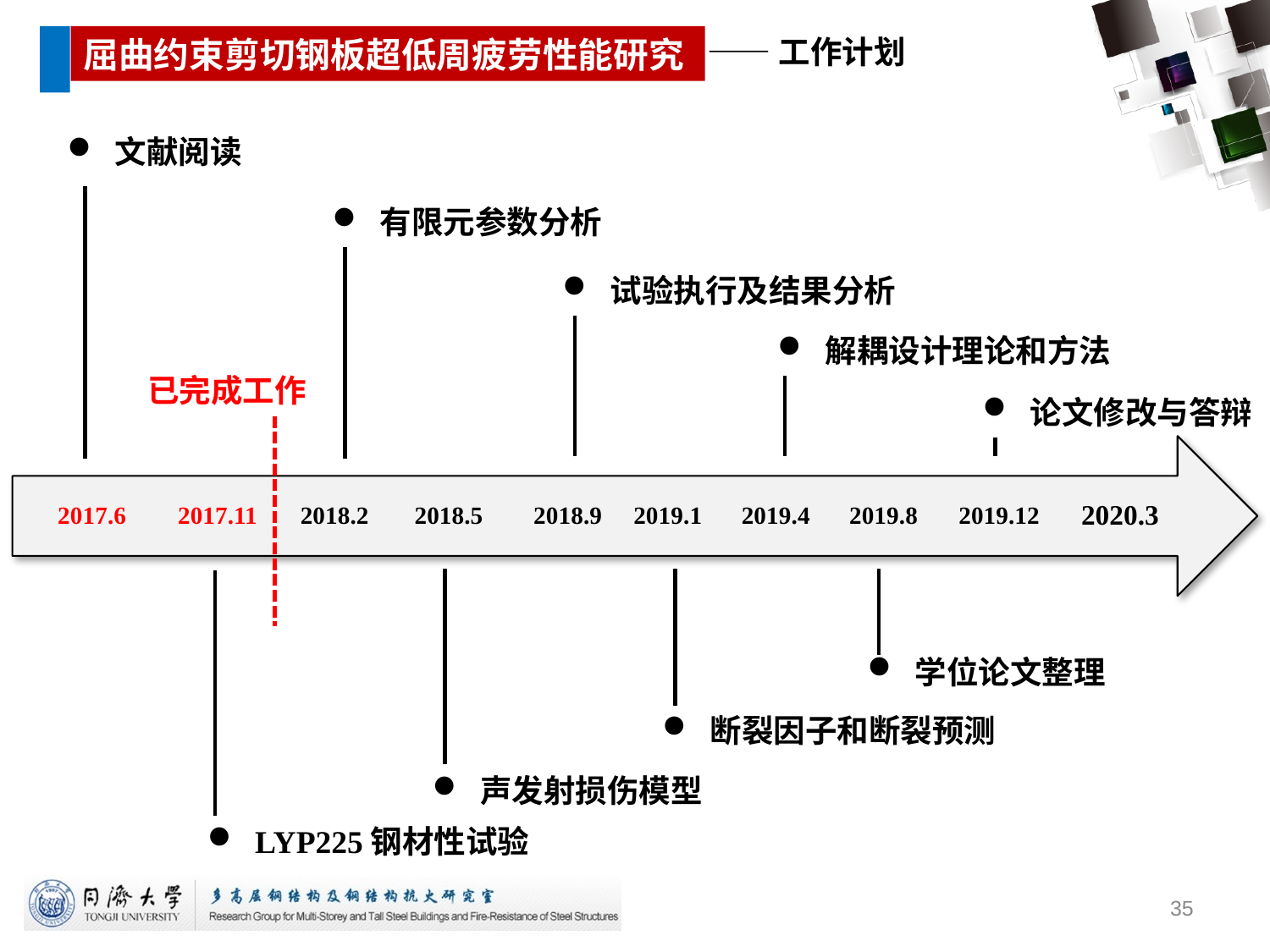

文献阅读
有限元参数分析
试验执行及结果分析
解耦设计理论和方法
已完成工作
论文修改与答辩
2020.3
2019.12
2019.8
2019.4
2019.1
2018.9
2018.5
2018.2
2017.11
2017.6
学位论文整理
断裂因子和断裂预测
声发射损伤模型
LYP225钢材性试验
35